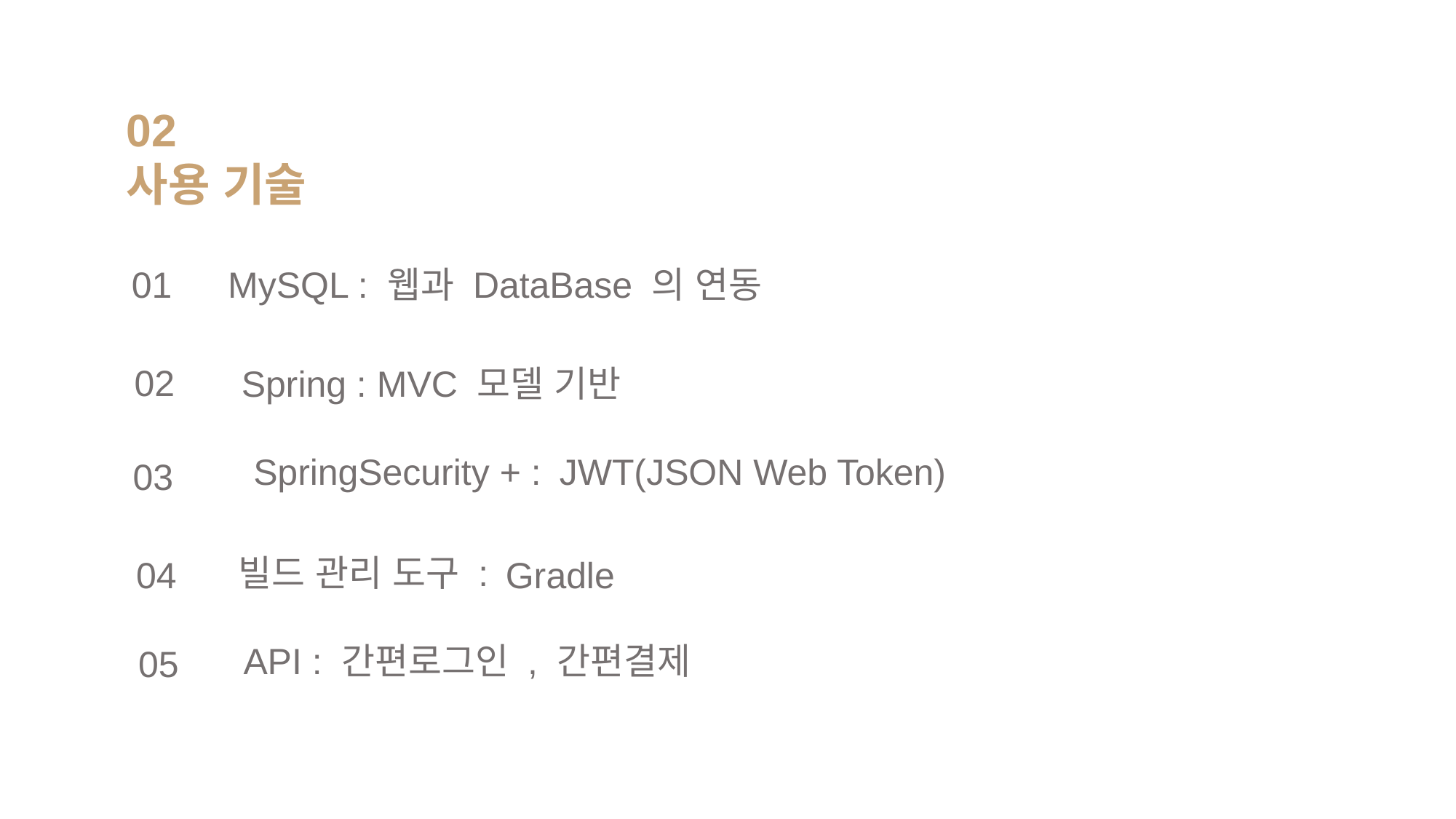

02
사용 기술
01
MySQL : 웹과 DataBase 의 연동

02
Spring : MVC 모델 기반
JWT(JSON Web Token)
SpringSecurity + :
03
빌드 관리 도구 :
04
Gradle
API : 간편로그인 , 간편결제
05